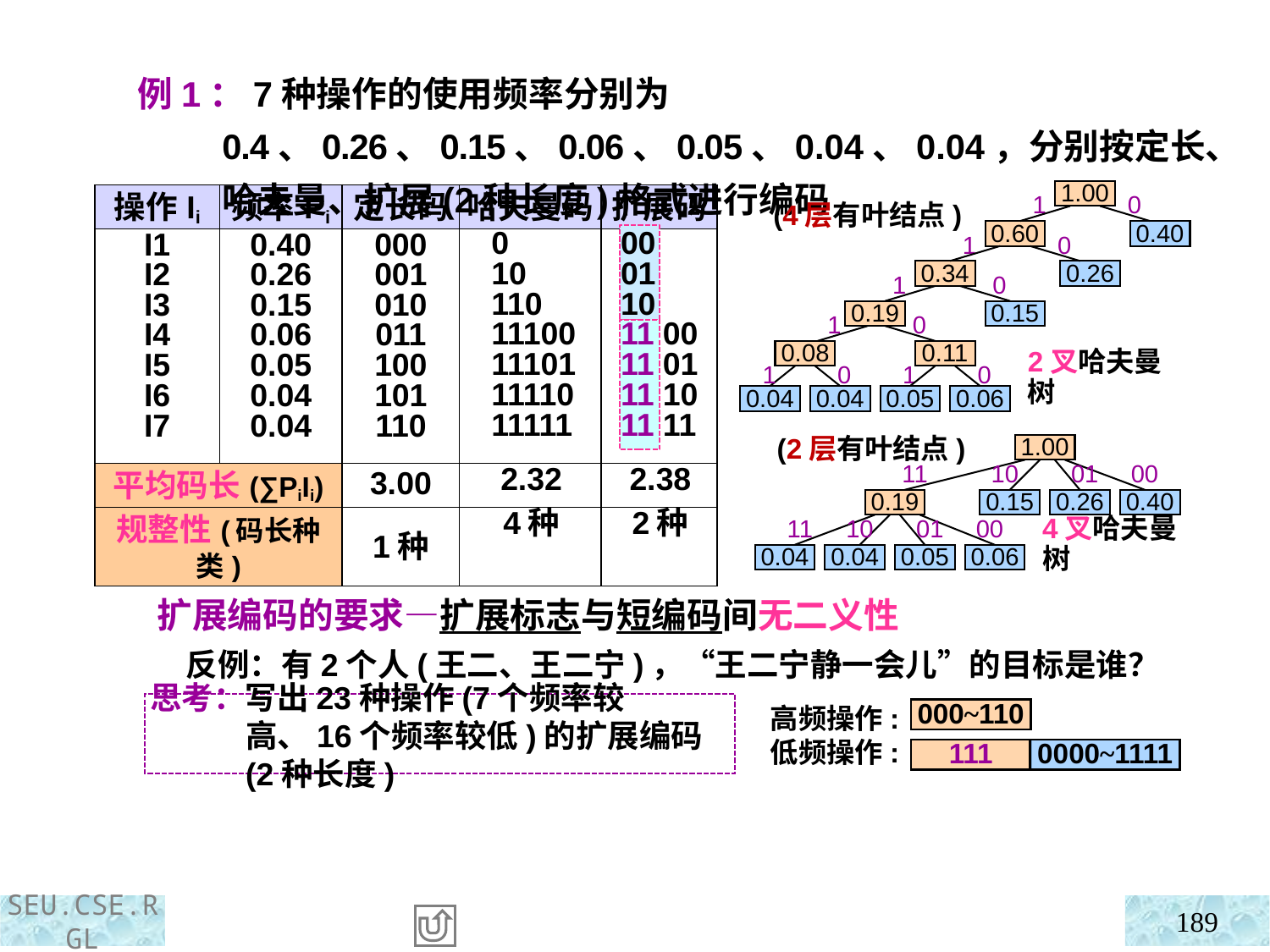

例1：7种操作的使用频率分别为0.4、0.26、0.15、0.06、0.05、0.04、0.04，分别按定长、哈夫曼、扩展(2种长度)格式进行编码
1.00
(4层有叶结点)
1
0
0.60
0.40
1
0
0.34
0.26
1
0
0.19
0.15
1
0
0.08
0.11
2叉哈夫曼树
1
0
1
0
0.04
0.04
0.05
0.06
| 操作Ii | 频率Pi | 定长码 | 哈夫曼码 | 扩展码 |
| --- | --- | --- | --- | --- |
| I1 I2 I3 I4 I5 I6 I7 | 0.40 0.26 0.15 0.06 0.05 0.04 0.04 | 000 001 010 011 100 101 110 |  |  |
| 平均码长(∑PiIi) |  | 3.00 |  |  |
| 规整性(码长种类) |  | 1种 |  |  |
|  |
| --- |
| 0 10 110 11100 11101 11110 11111 |
| 2.32 |
| 4种 |
|  |
| --- |
| 00 01 10 11 00 11 01 11 10 11 11 |
| 2.38 |
| 2种 |

(2层有叶结点)
1.00
11
10
01
00
0.19
0.15
0.26
0.40
11
10
01
00
4叉哈夫曼树
0.04
0.04
0.05
0.06
扩展编码的要求—扩展标志与短编码间无二义性
   反例：有2个人(王二、王二宁)，“王二宁静一会儿”的目标是谁？
思考：写出23种操作(7个频率较高、16个频率较低)的扩展编码(2种长度)
高频操作:
低频操作:
000~110
111
0000~1111
189